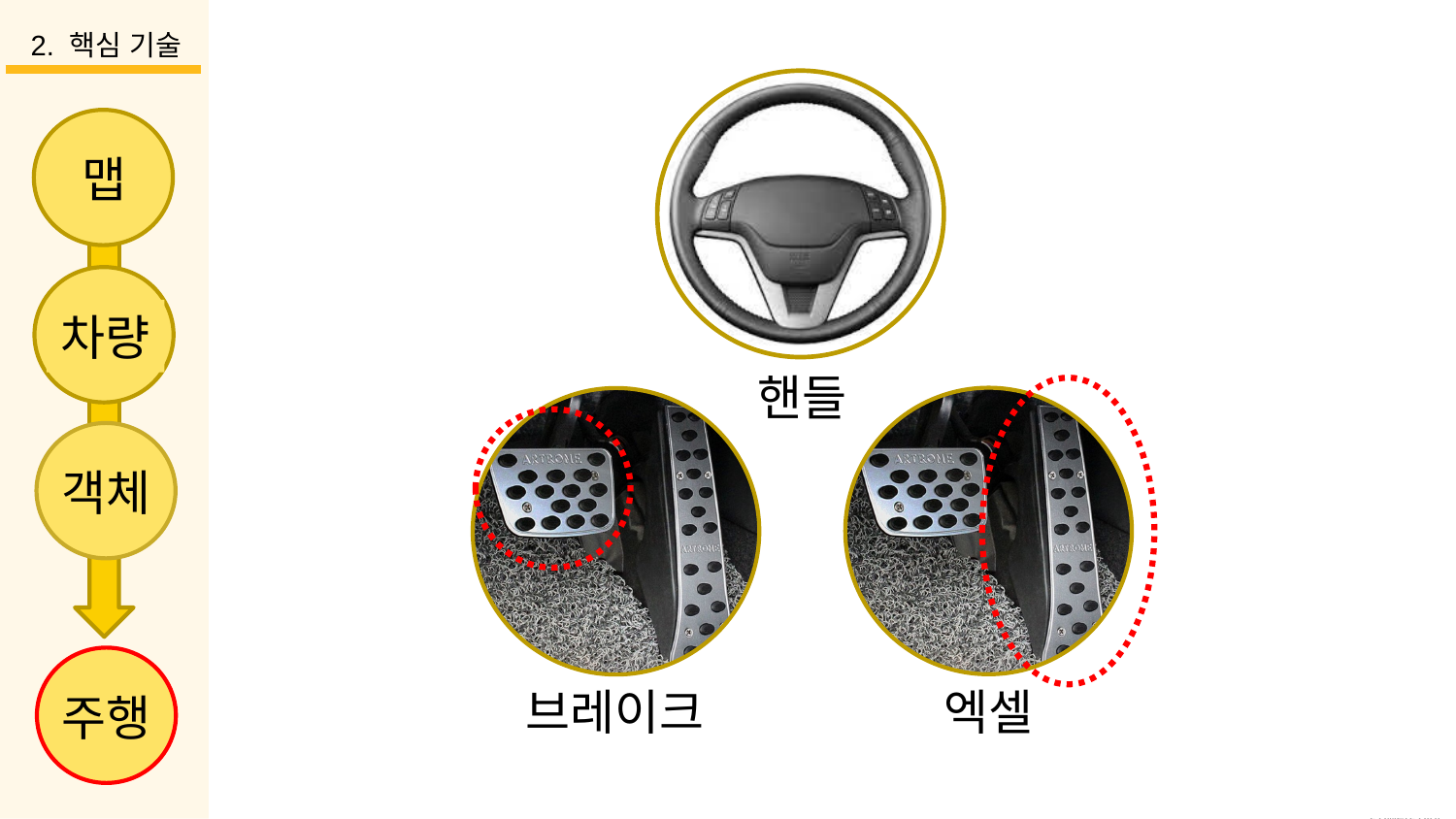

2. 핵심 기술

맵

차량

객체

주행

엑셀

브레이크
핸들